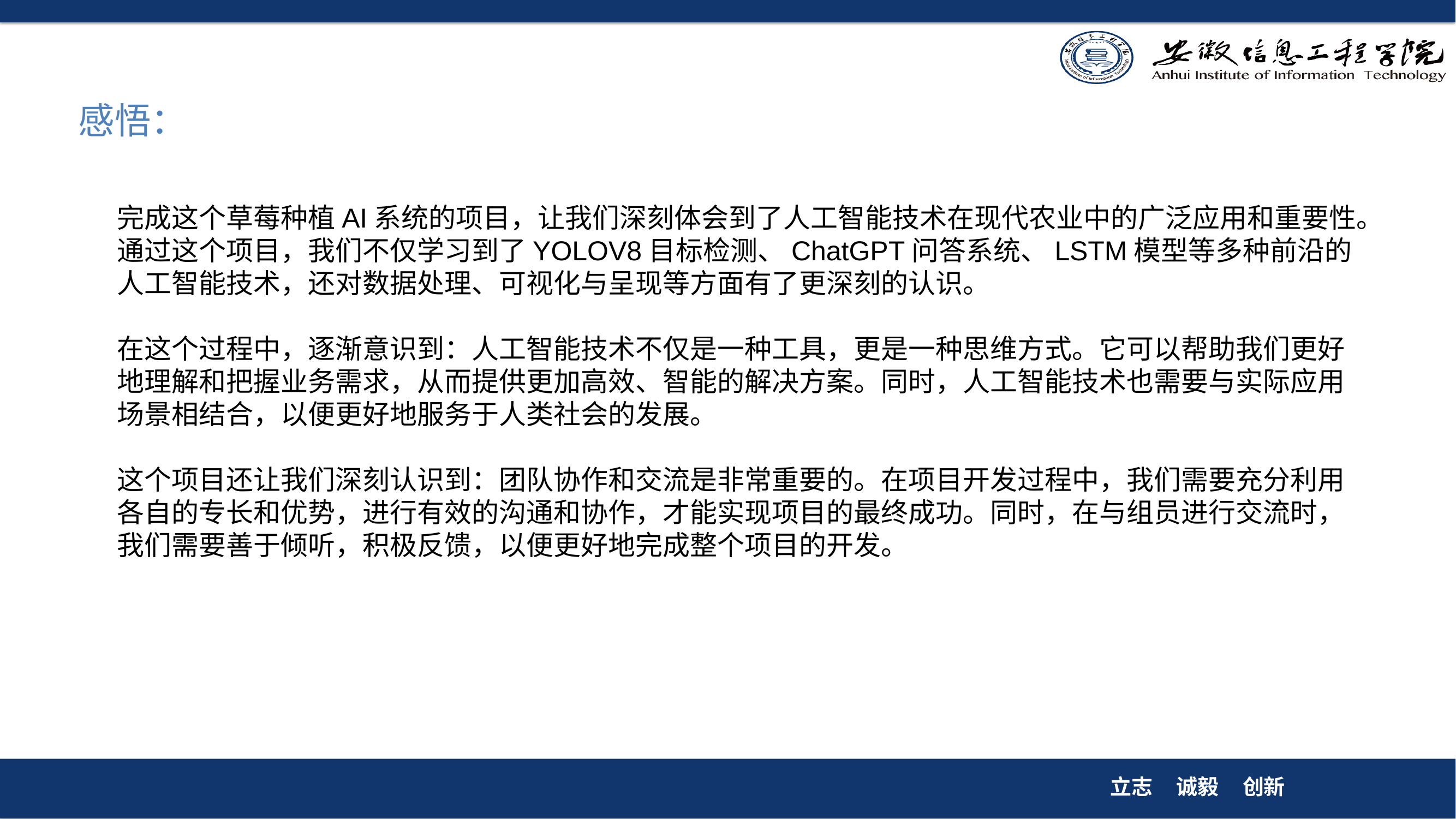

感悟：
完成这个草莓种植AI系统的项目，让我们深刻体会到了人工智能技术在现代农业中的广泛应用和重要性。通过这个项目，我们不仅学习到了YOLOV8目标检测、ChatGPT问答系统、LSTM模型等多种前沿的人工智能技术，还对数据处理、可视化与呈现等方面有了更深刻的认识。

在这个过程中，逐渐意识到：人工智能技术不仅是一种工具，更是一种思维方式。它可以帮助我们更好地理解和把握业务需求，从而提供更加高效、智能的解决方案。同时，人工智能技术也需要与实际应用场景相结合，以便更好地服务于人类社会的发展。

这个项目还让我们深刻认识到：团队协作和交流是非常重要的。在项目开发过程中，我们需要充分利用各自的专长和优势，进行有效的沟通和协作，才能实现项目的最终成功。同时，在与组员进行交流时，我们需要善于倾听，积极反馈，以便更好地完成整个项目的开发。